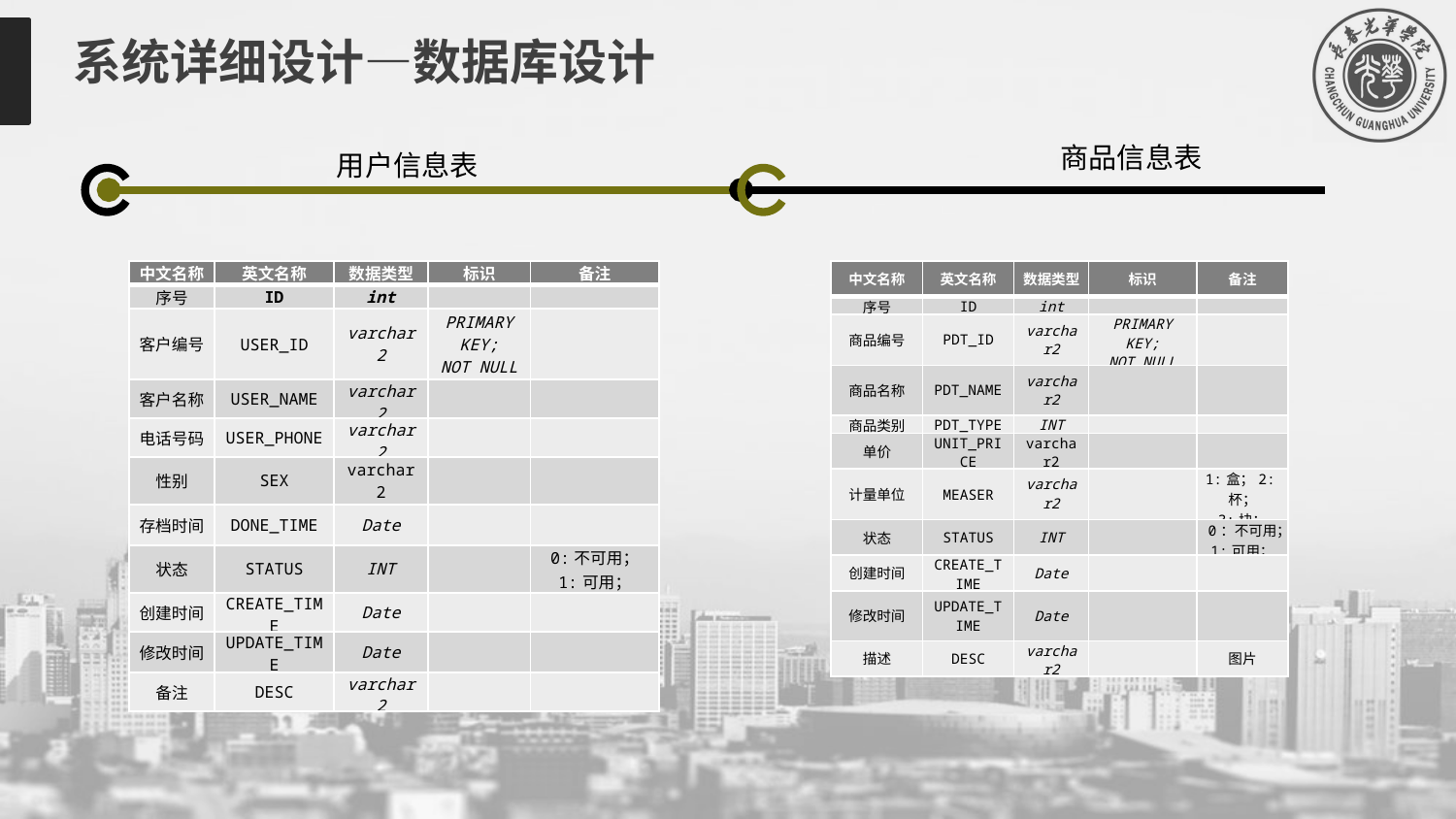

系统详细设计—数据库设计
商品信息表
用户信息表

| 中文名称 | 英文名称 | 数据类型 | 标识 | 备注 |
| --- | --- | --- | --- | --- |
| 序号 | ID | int |  |  |
| 客户编号 | USER\_ID | varchar2 | PRIMARY KEY; NOT NULL |  |
| 客户名称 | USER\_NAME | varchar2 |  |  |
| 电话号码 | USER\_PHONE | varchar2 |  |  |
| 性别 | SEX | varchar2 |  |  |
| 存档时间 | DONE\_TIME | Date |  |  |
| 状态 | STATUS | INT |  | 0:不可用； 1:可用； |
| 创建时间 | CREATE\_TIME | Date |  |  |
| 修改时间 | UPDATE\_TIME | Date |  |  |
| 备注 | DESC | varchar2 |  |  |
| 中文名称 | 英文名称 | 数据类型 | 标识 | 备注 |
| --- | --- | --- | --- | --- |
| 序号 | ID | int |  |  |
| 商品编号 | PDT\_ID | varchar2 | PRIMARY KEY; NOT NULL |  |
| 商品名称 | PDT\_NAME | varchar2 |  |  |
| 商品类别 | PDT\_TYPE | INT |  |  |
| 单价 | UNIT\_PRICE | varchar2 |  |  |
| 计量单位 | MEASER | varchar2 |  | 1:盒；2:杯； 3:块； |
| 状态 | STATUS | INT |  | 0：不可用； 1:可用； |
| 创建时间 | CREATE\_TIME | Date |  |  |
| 修改时间 | UPDATE\_TIME | Date |  |  |
| 描述 | DESC | varchar2 |  | 图片 |